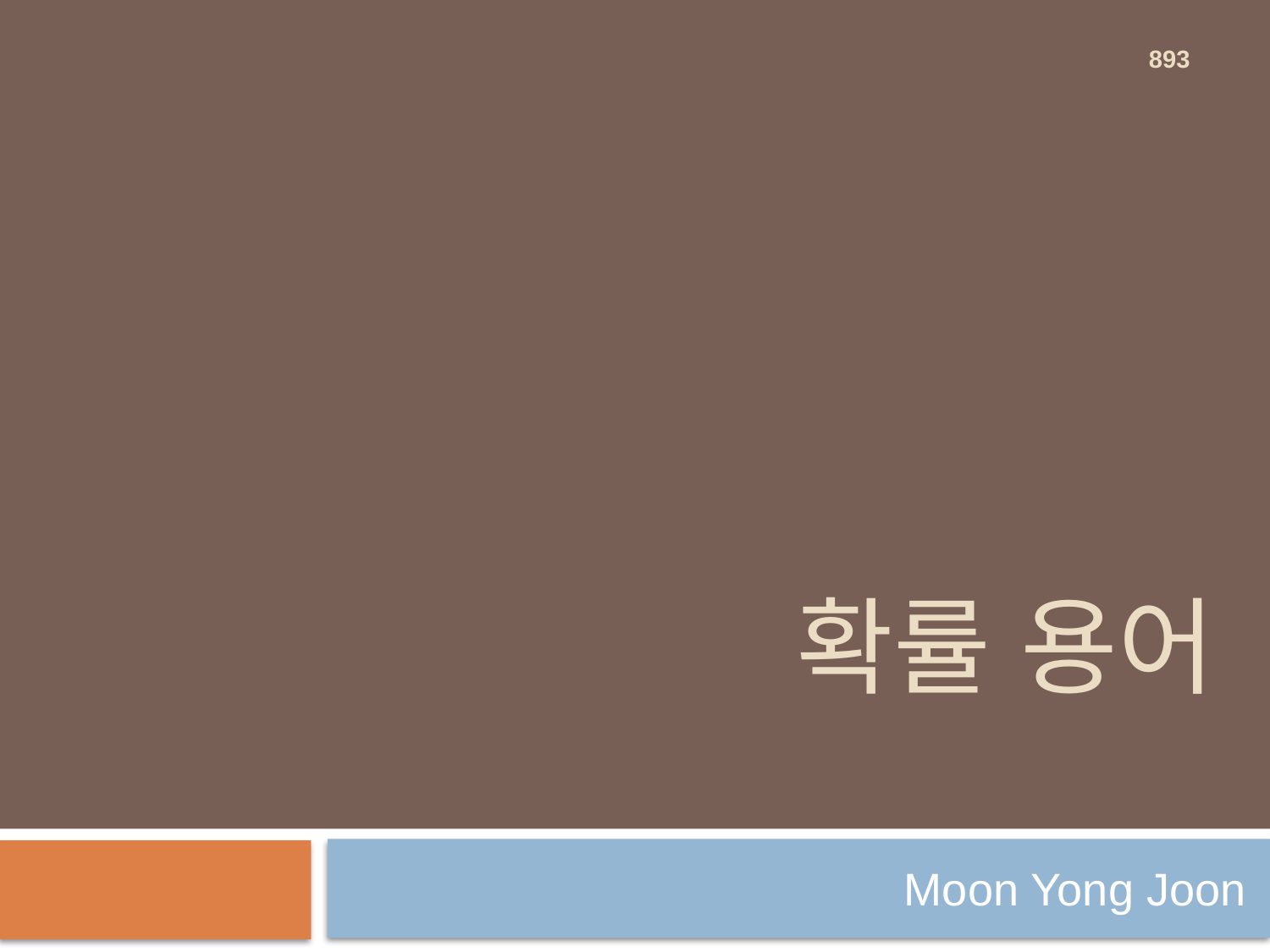

893
# 확률 용어
Moon Yong Joon